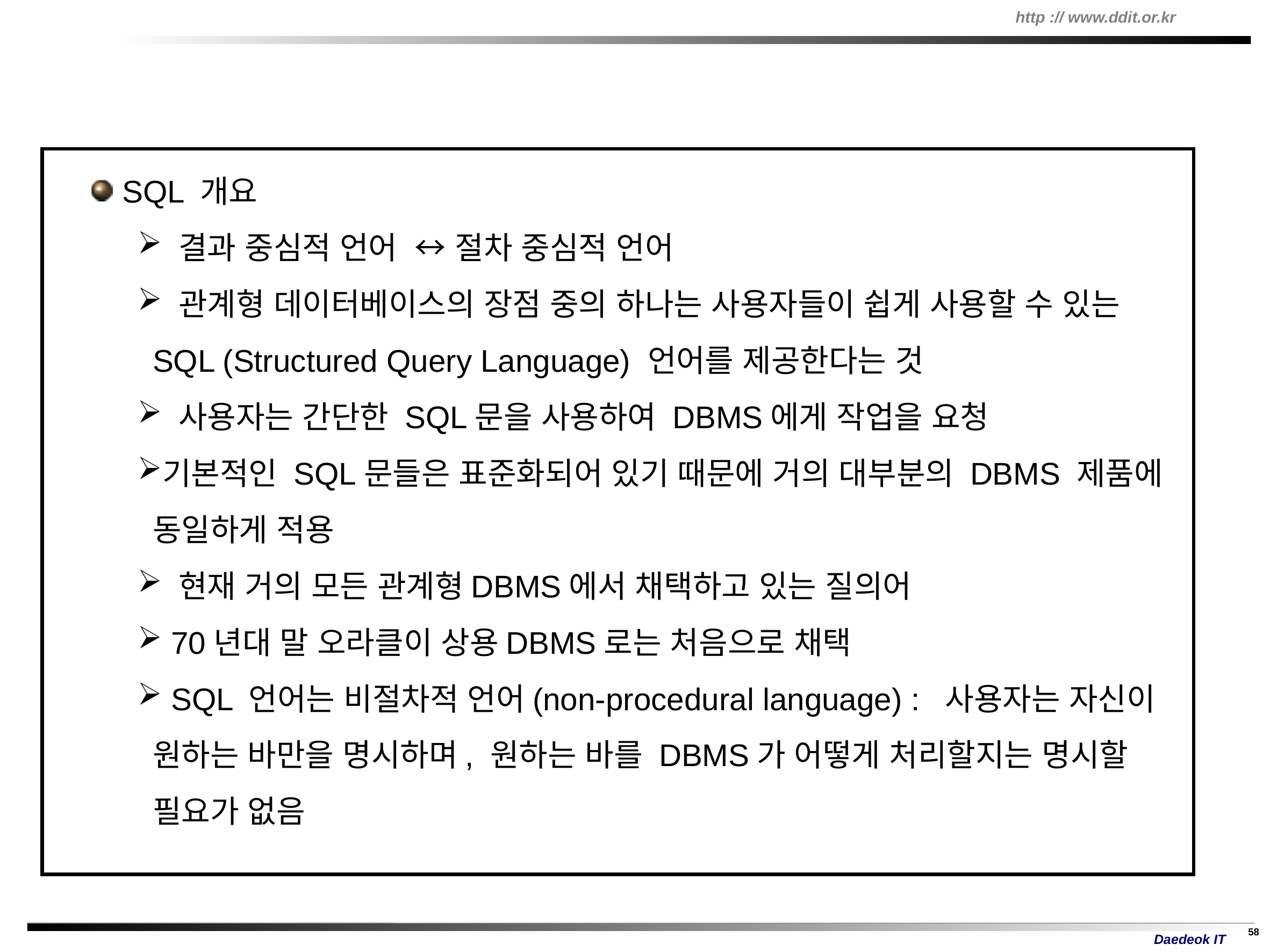

SQL 개요
 결과 중심적 언어  ↔ 절차 중심적 언어
 관계형 데이터베이스의 장점 중의 하나는 사용자들이 쉽게 사용할 수 있는 SQL (Structured Query Language) 언어를 제공한다는 것
 사용자는 간단한 SQL문을 사용하여 DBMS에게 작업을 요청
기본적인 SQL문들은 표준화되어 있기 때문에 거의 대부분의 DBMS 제품에 동일하게 적용
 현재 거의 모든 관계형DBMS에서 채택하고 있는 질의어
 70년대 말 오라클이 상용DBMS로는 처음으로 채택
 SQL 언어는 비절차적 언어(non-procedural language) :  사용자는 자신이 원하는 바만을 명시하며, 원하는 바를 DBMS가 어떻게 처리할지는 명시할 필요가 없음